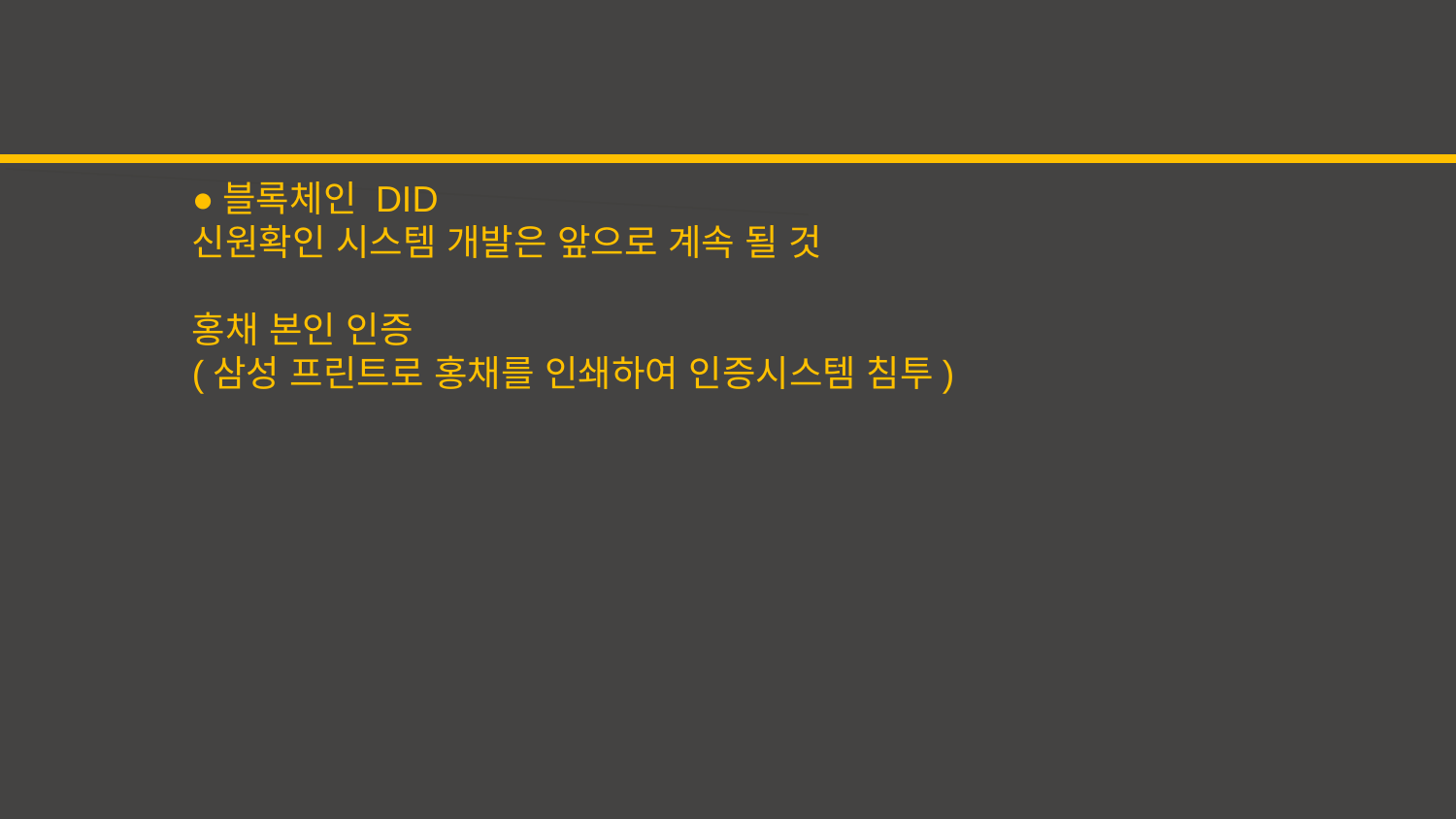

●블록체인 DID
신원확인 시스템 개발은 앞으로 계속 될 것

홍채 본인 인증
(삼성 프린트로 홍채를 인쇄하여 인증시스템 침투)